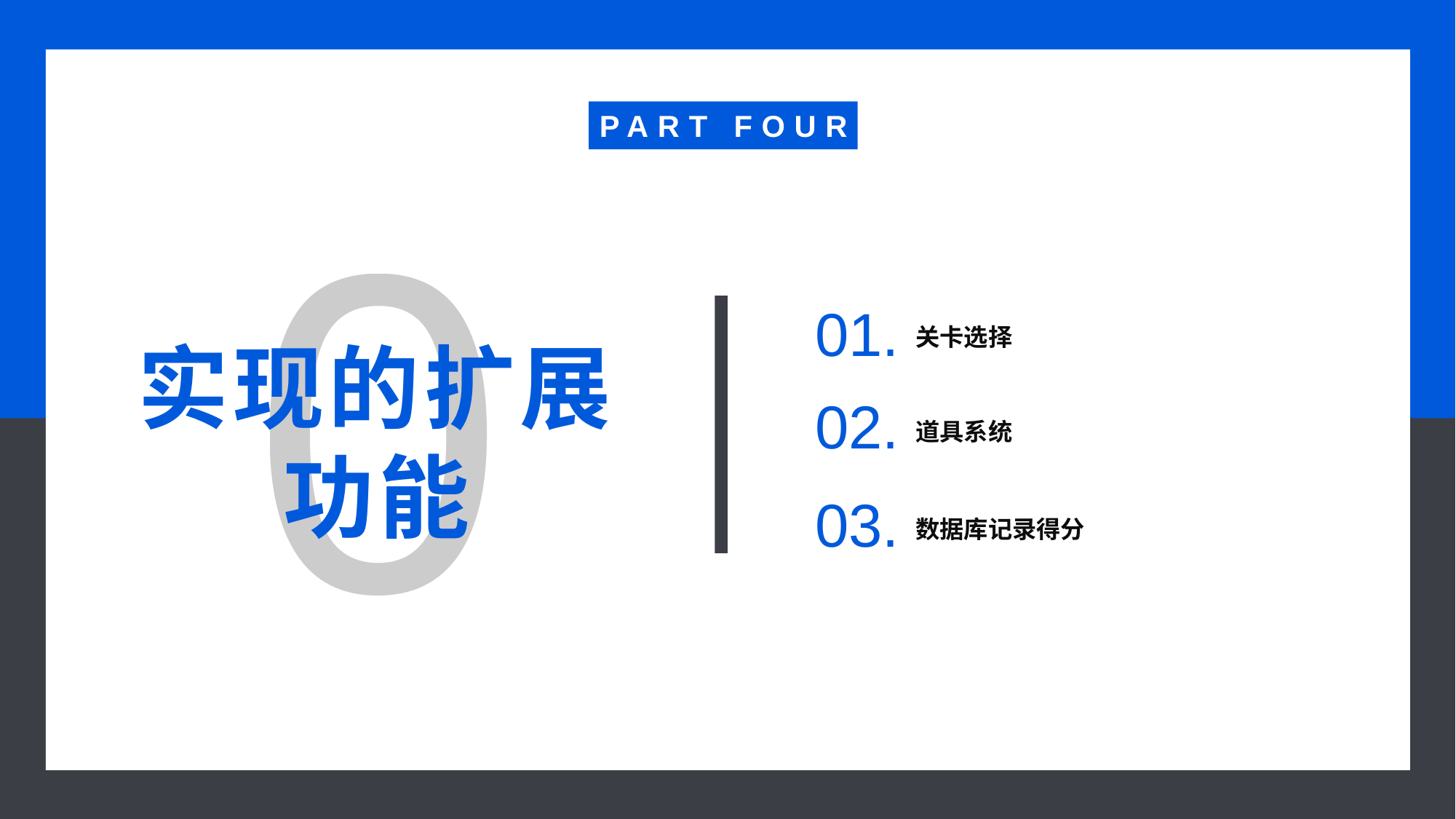

PART FOUR
04
01.
关卡选择

实现的扩展功能
02.
道具系统
03.
数据库记录得分